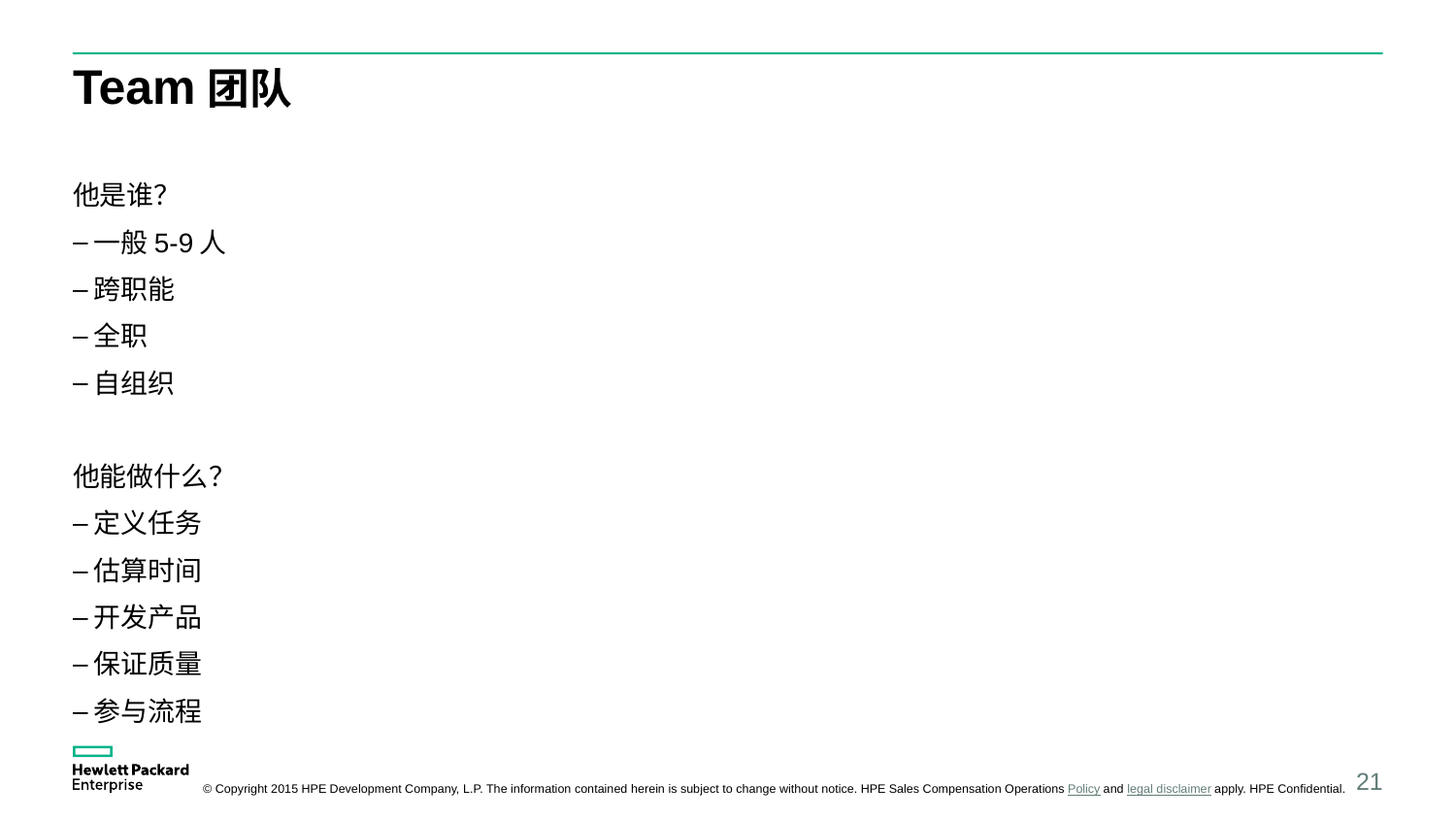

# Team团队
他是谁？
一般5-9人
跨职能
全职
自组织

他能做什么？
定义任务
估算时间
开发产品
保证质量
参与流程

21